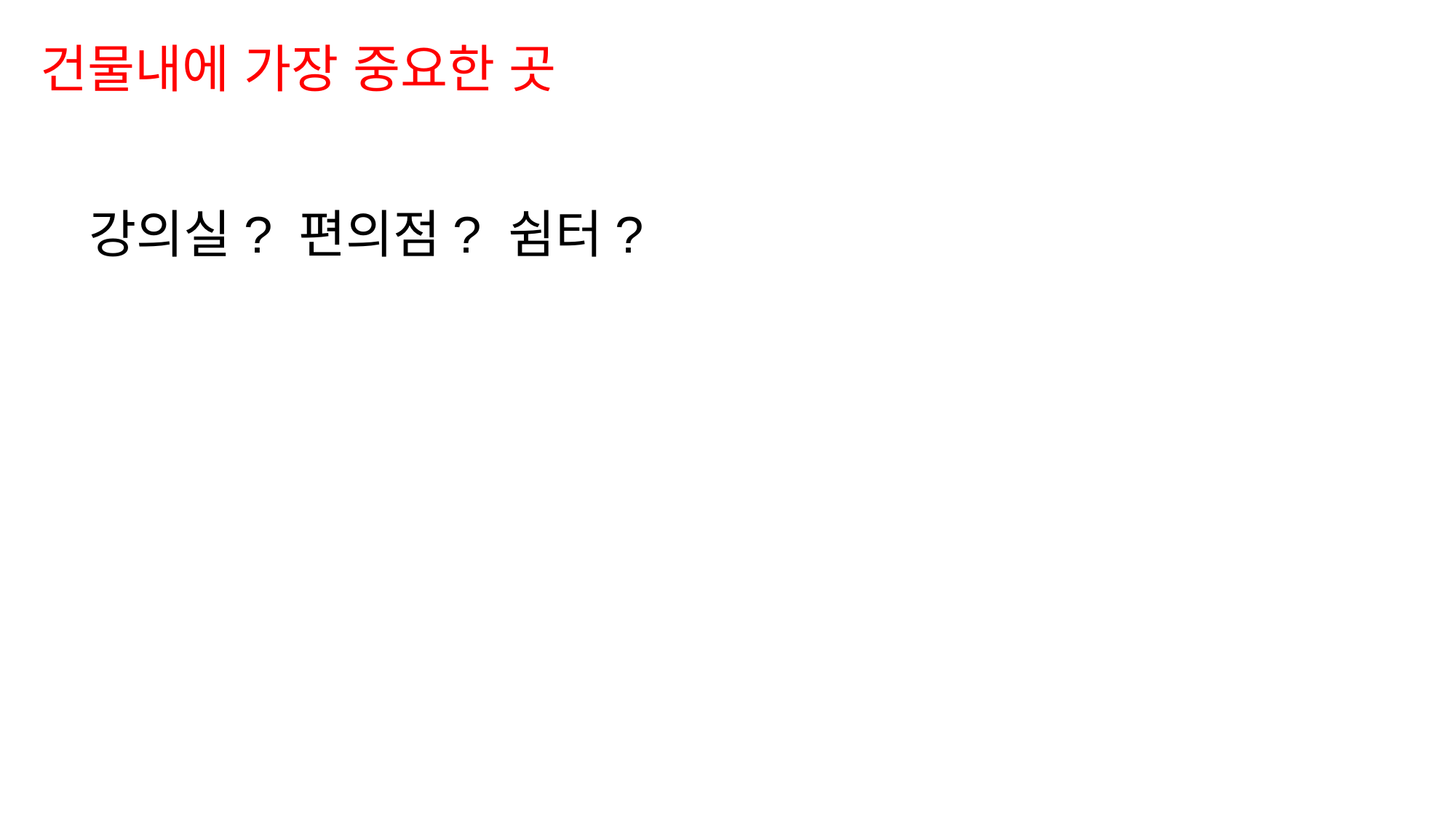

건물내에 가장 중요한 곳
강의실? 편의점? 쉼터?